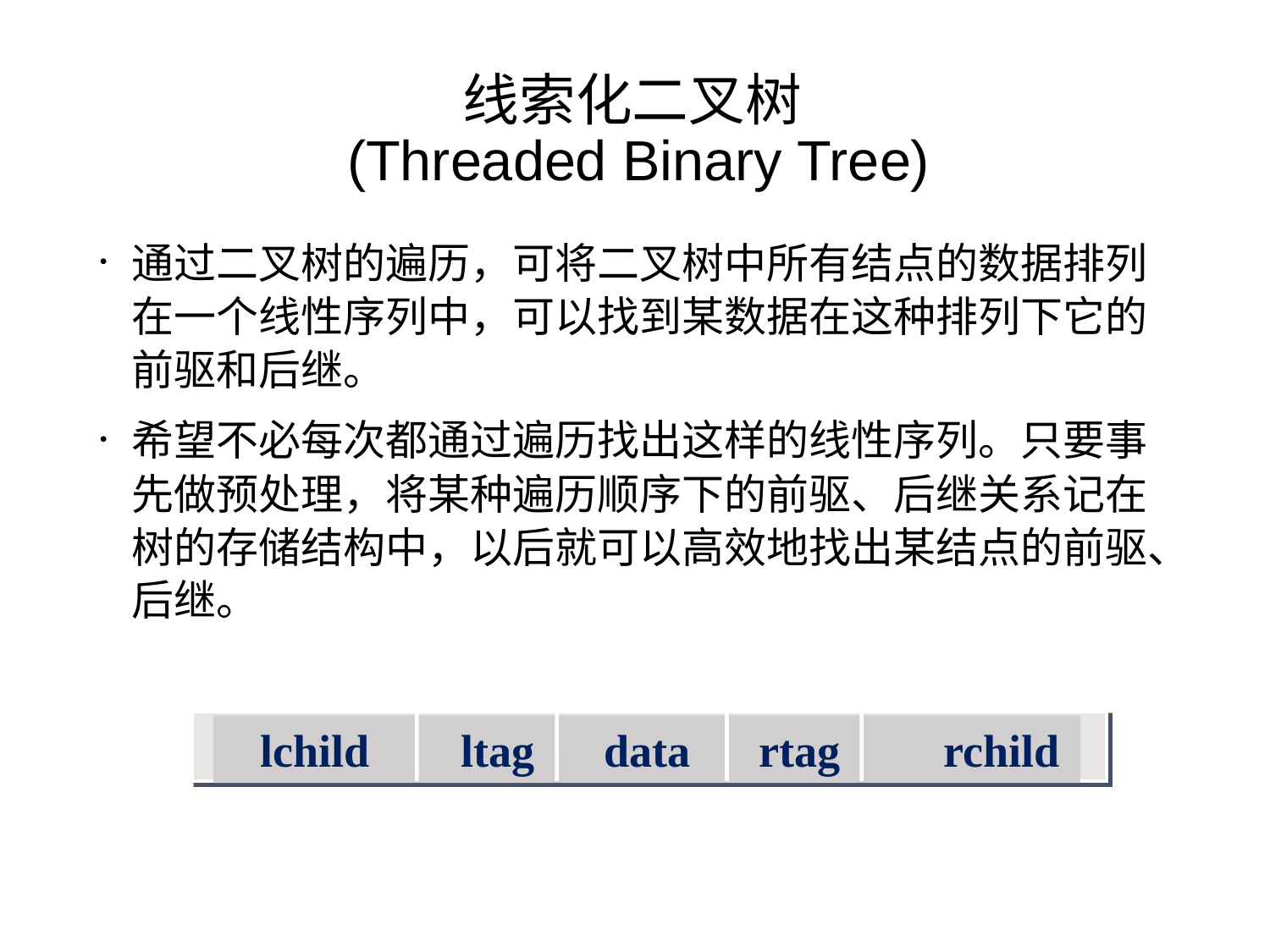

线索化二叉树
(Threaded Binary Tree)
通过二叉树的遍历，可将二叉树中所有结点的数据排列在一个线性序列中，可以找到某数据在这种排列下它的前驱和后继。
希望不必每次都通过遍历找出这样的线性序列。只要事先做预处理，将某种遍历顺序下的前驱、后继关系记在树的存储结构中，以后就可以高效地找出某结点的前驱、后继。

   lchild        ltag      data      rtag         rchild